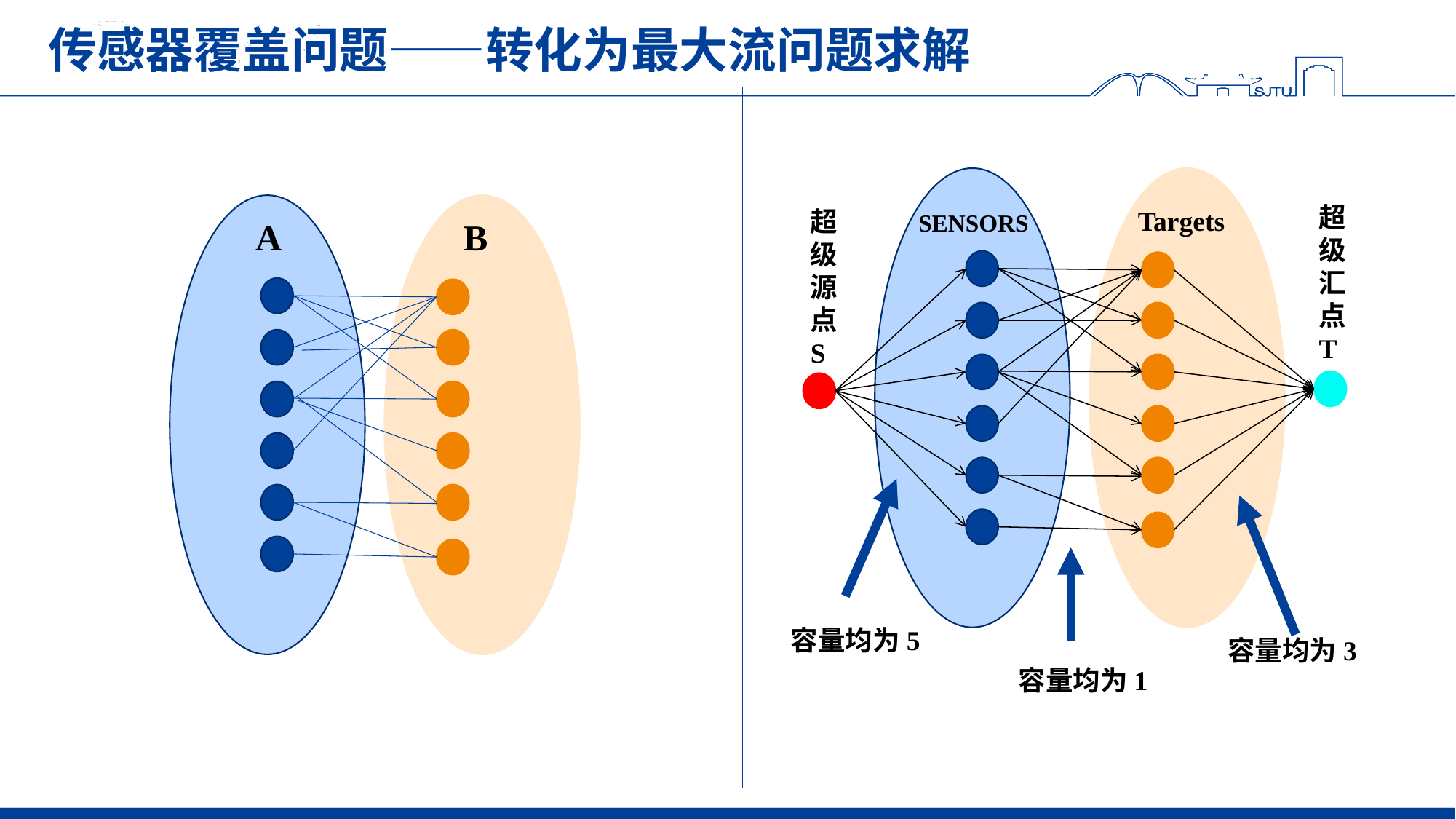

# 传感器覆盖问题——转化为最大流问题求解

超级汇点T

Targets
超级源点S
SENSORS
A
B

容量均为5
容量均为3
容量均为1